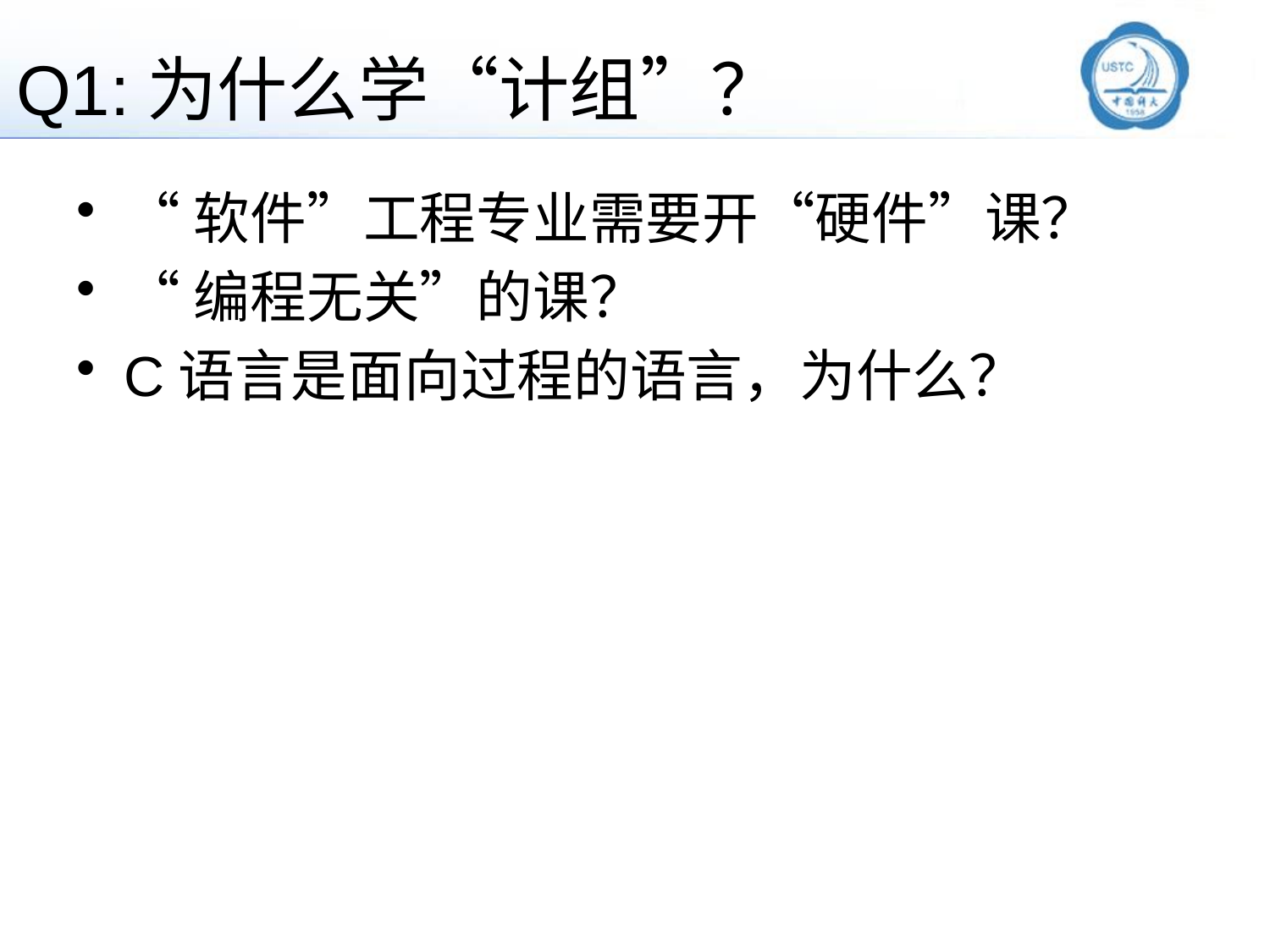

# Q1:为什么学“计组”？
“软件”工程专业需要开“硬件”课？
“编程无关”的课？
C语言是面向过程的语言，为什么？